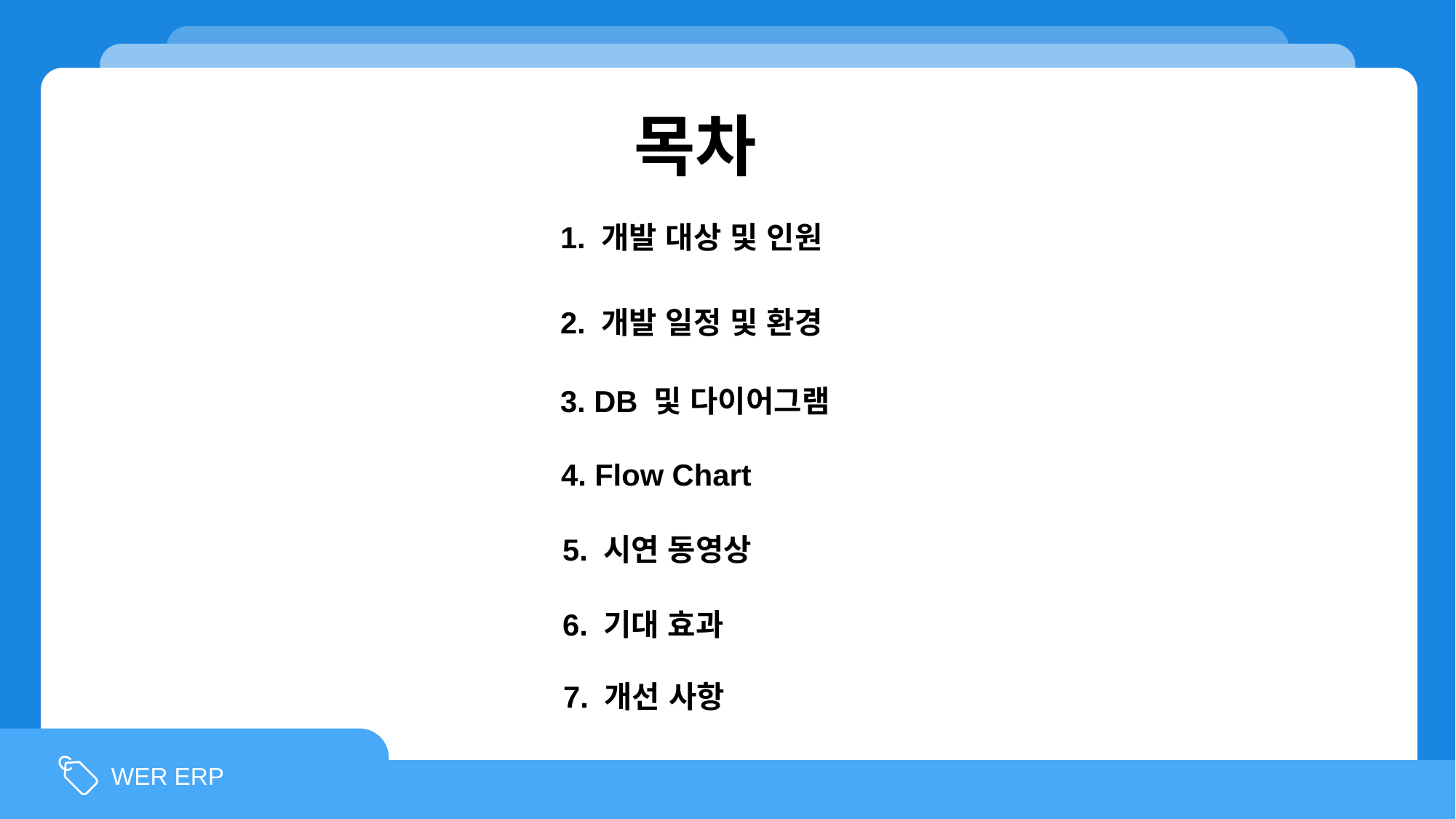

목차
1. 개발 대상 및 인원
2. 개발 일정 및 환경
3. DB 및 다이어그램
4. Flow Chart
5. 시연 동영상
6. 기대 효과
7. 개선 사항

WER ERP